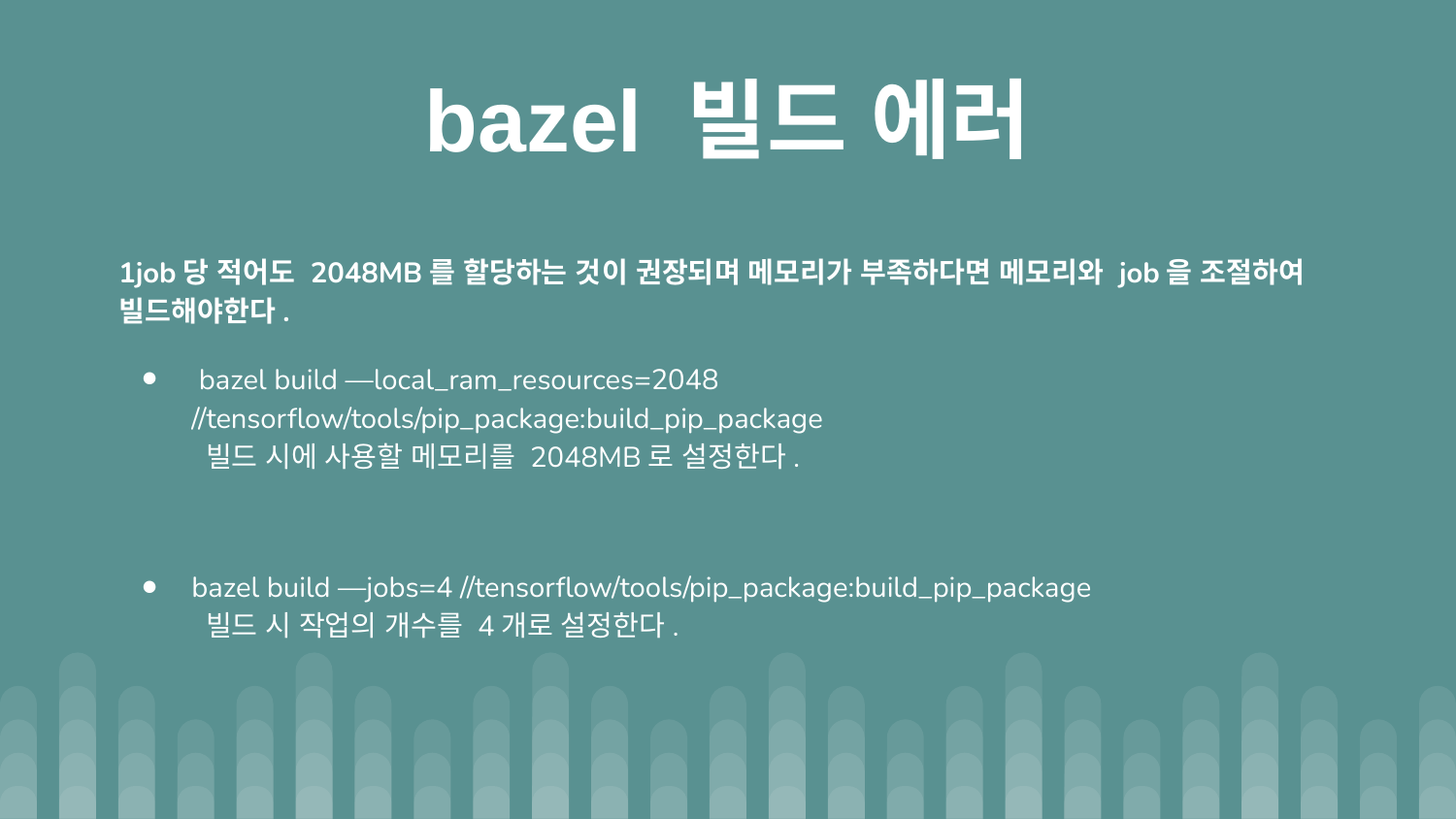

# bazel 빌드 에러
1job당 적어도 2048MB를 할당하는 것이 권장되며 메모리가 부족하다면 메모리와 job을 조절하여 빌드해야한다.
 bazel build —local_ram_resources=2048 //tensorflow/tools/pip_package:build_pip_package
 빌드 시에 사용할 메모리를 2048MB로 설정한다.

bazel build —jobs=4 //tensorflow/tools/pip_package:build_pip_package
 빌드 시 작업의 개수를 4개로 설정한다.